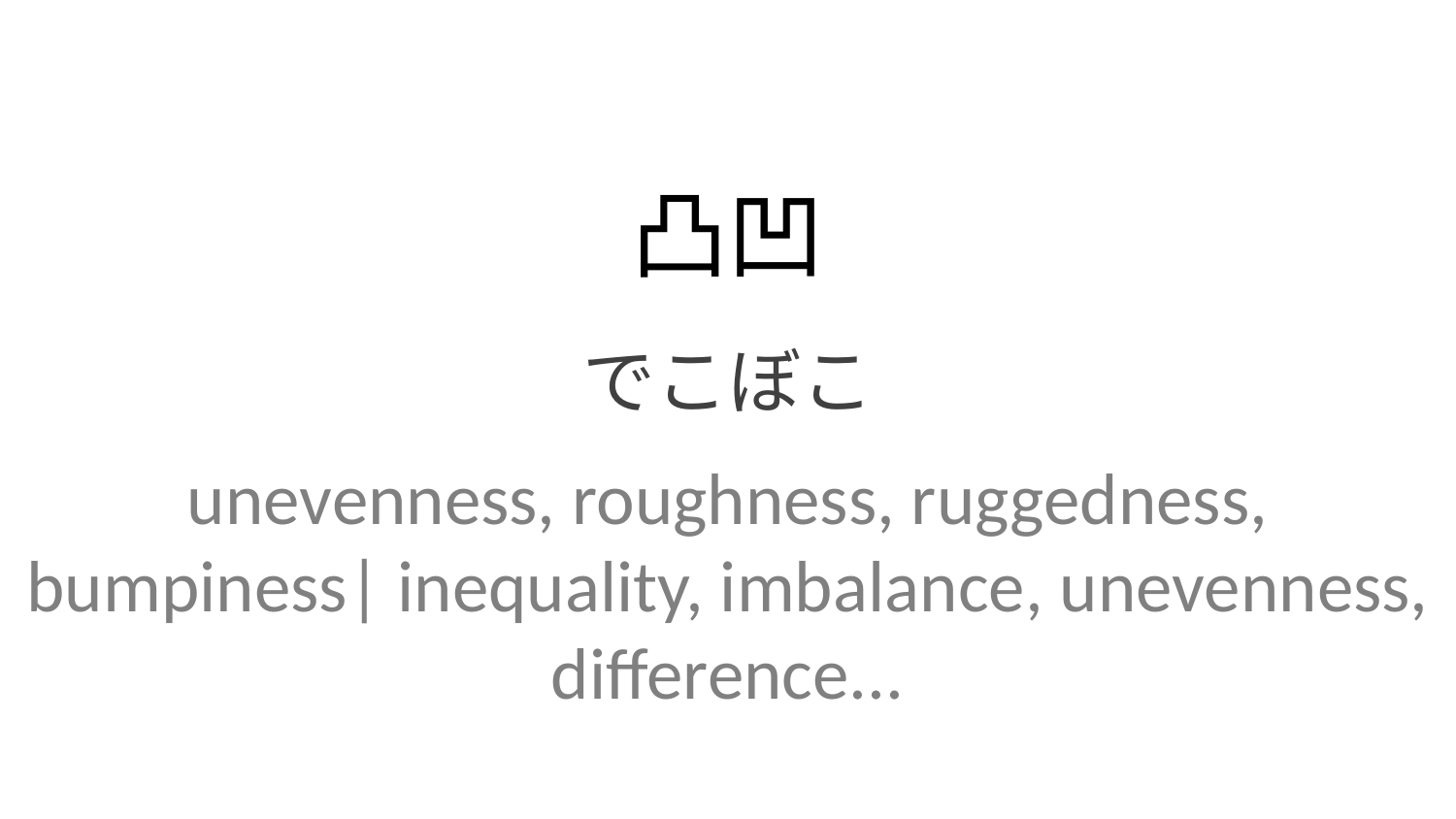

凸凹

でこぼこ
unevenness, roughness, ruggedness, bumpiness| inequality, imbalance, unevenness, difference...